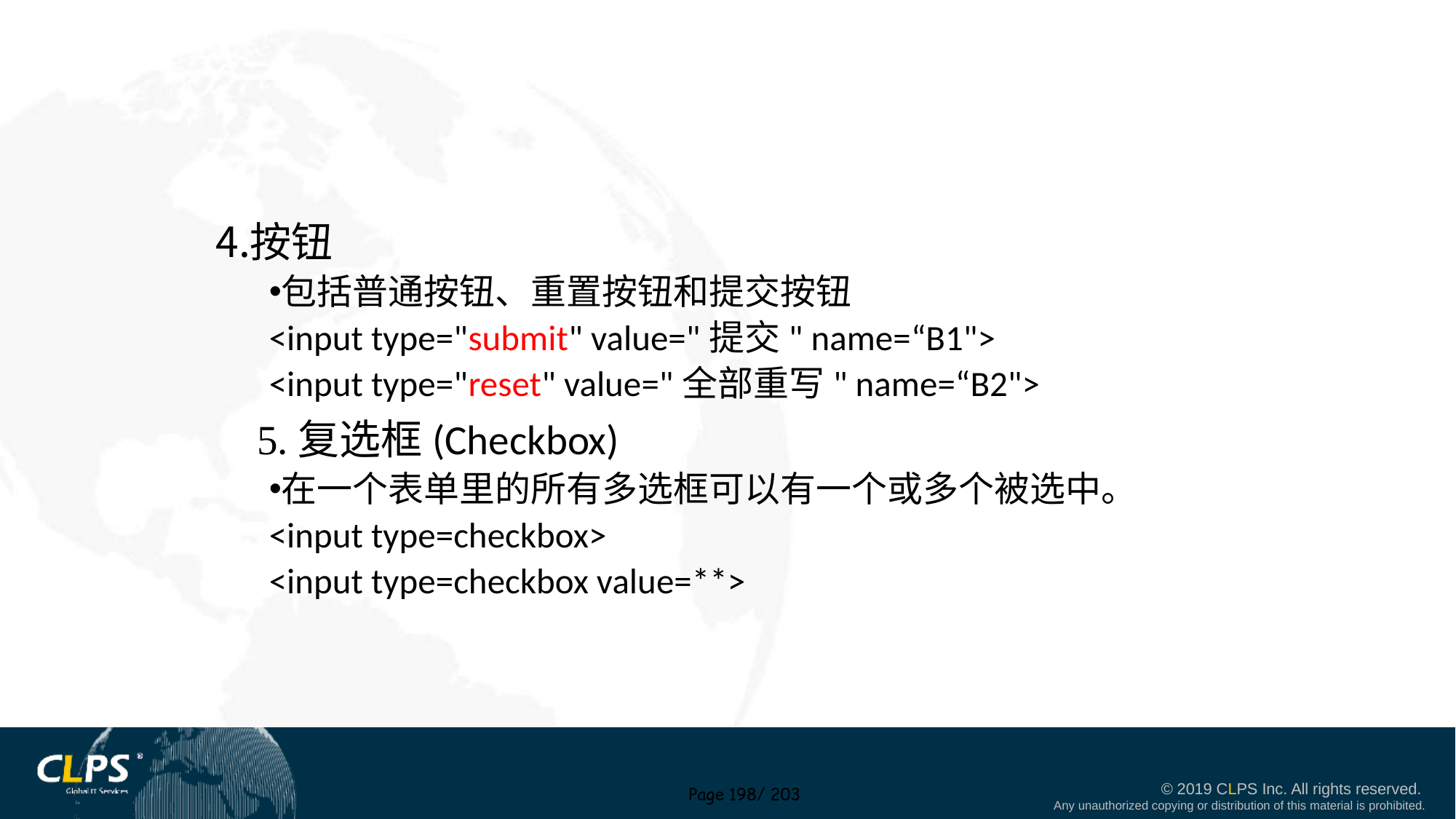

按钮
包括普通按钮、重置按钮和提交按钮
<input type="submit" value="提交" name=“B1">
<input type="reset" value="全部重写" name=“B2">
    5.复选框(Checkbox)
在一个表单里的所有多选框可以有一个或多个被选中。
<input type=checkbox>
<input type=checkbox value=**>

Page 198/ 203